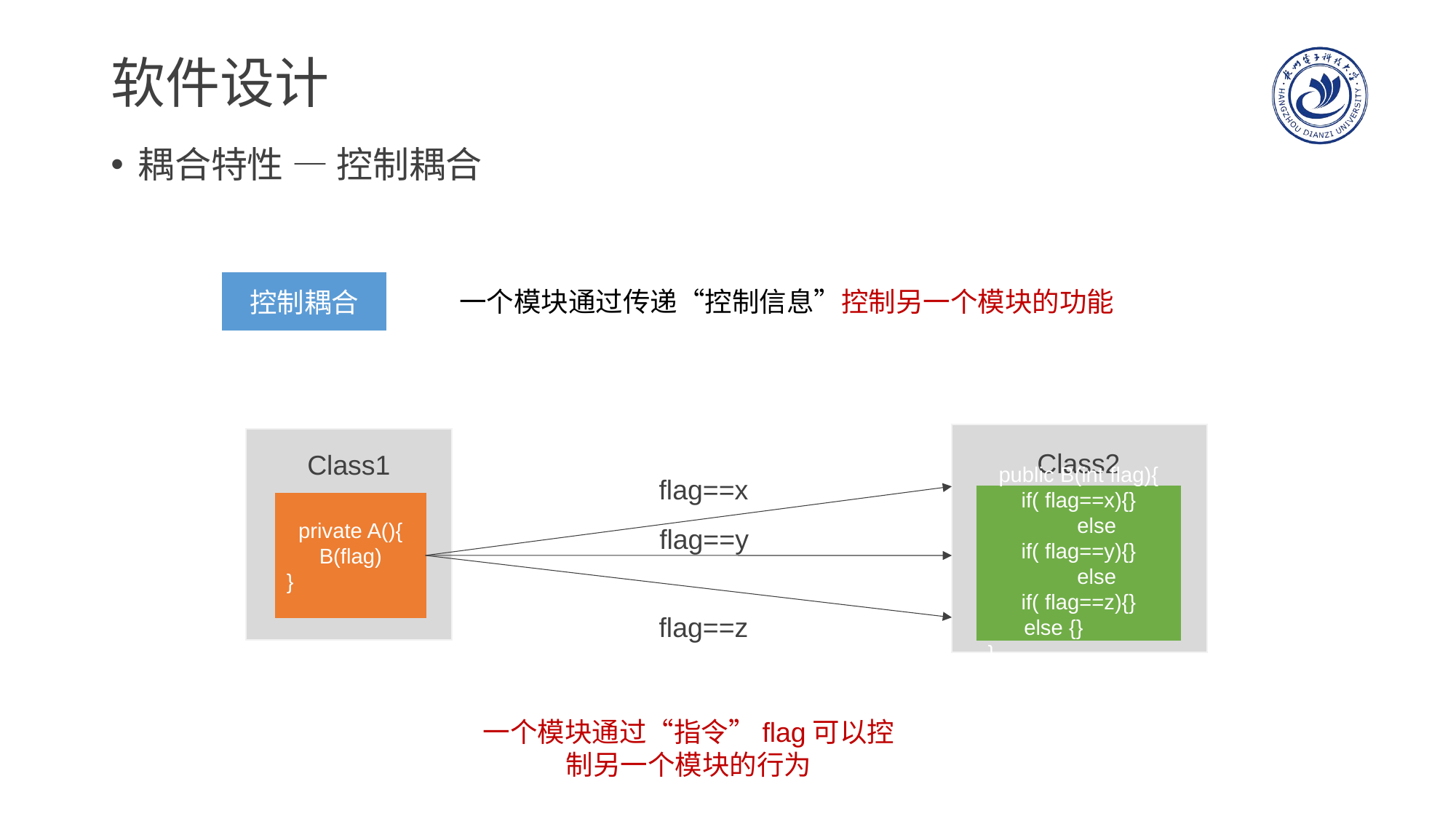

# 软件设计
耦合特性 — 控制耦合
控制耦合
一个模块通过传递“控制信息”控制另一个模块的功能

Class2
public B(int flag){
if( flag==x){}
      else if( flag==y){}
      else if( flag==z){}
      else {}
}

Class1
flag==x
private A(){
B(flag)
}
flag==y
flag==z
一个模块通过“指令”flag可以控制另一个模块的行为